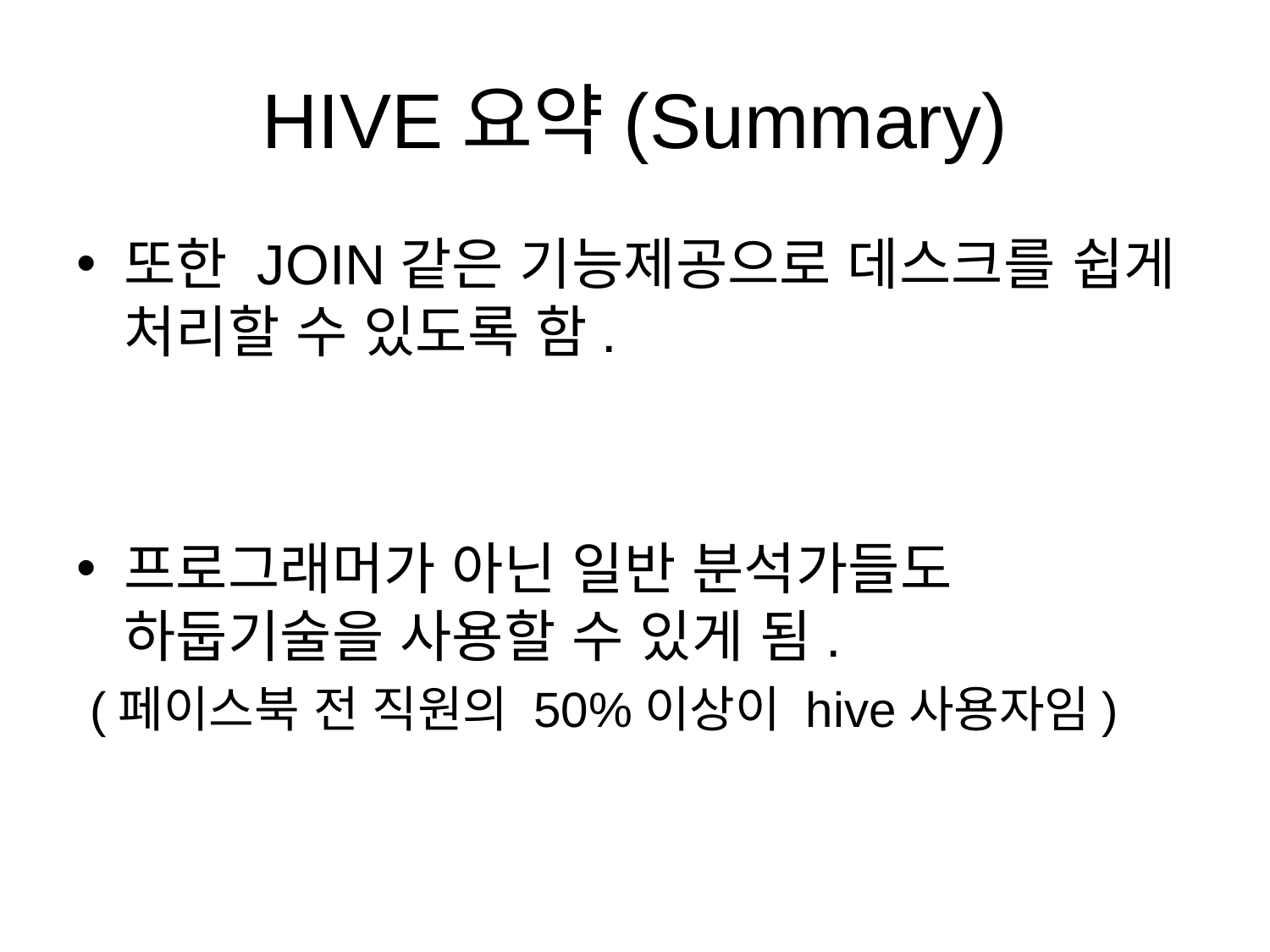

# HIVE요약(Summary)
또한 JOIN같은 기능제공으로 데스크를 쉽게 처리할 수 있도록 함.

프로그래머가 아닌 일반 분석가들도 하둡기술을 사용할 수 있게 됨.
 (페이스북 전 직원의 50%이상이 hive사용자임)